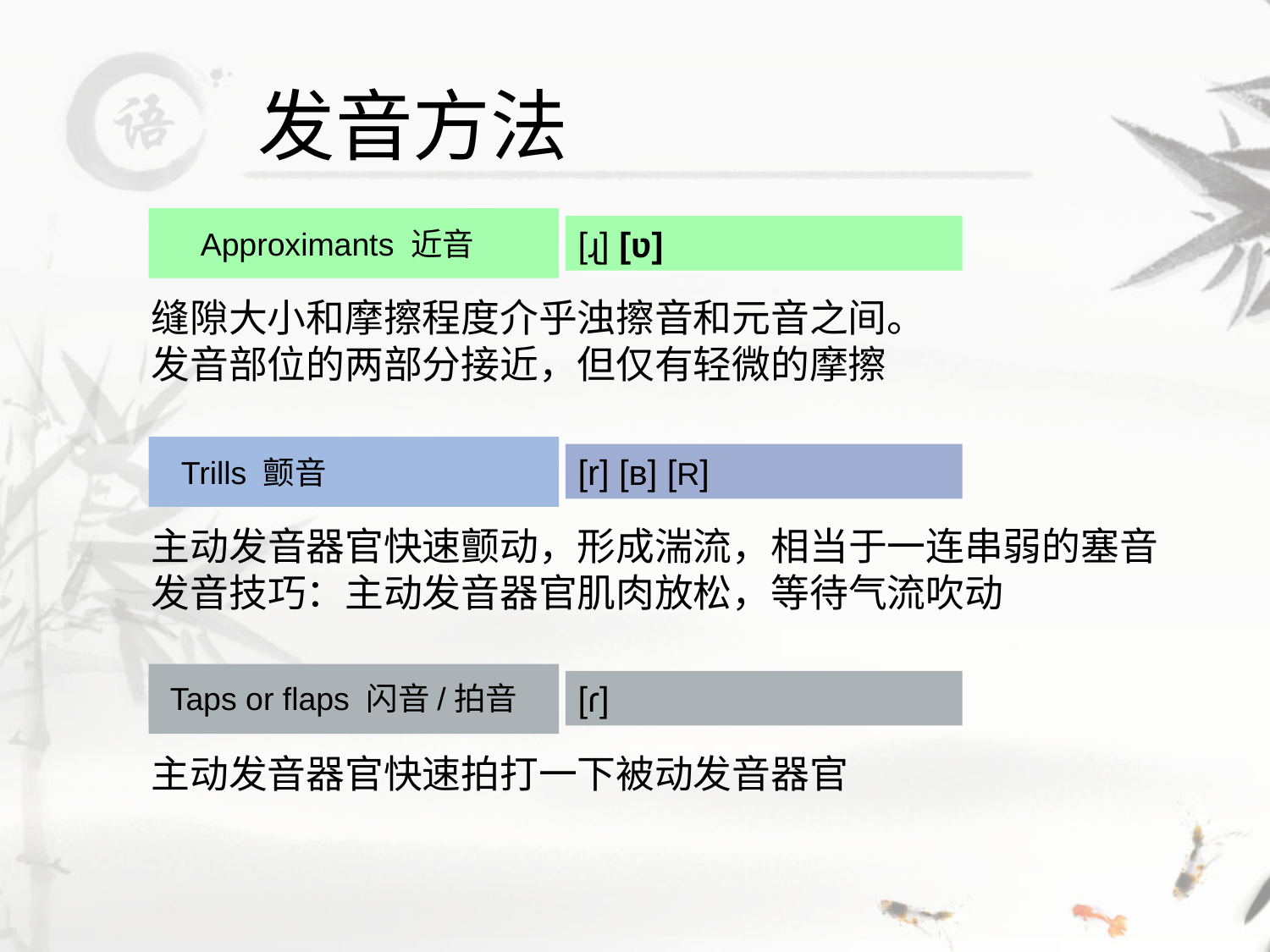

# 发音方法

[ɻ] [ʋ]
Approximants 近音
缝隙大小和摩擦程度介乎浊擦音和元音之间。
发音部位的两部分接近，但仅有轻微的摩擦

[r] [ʙ] [R]
Trills 颤音
主动发音器官快速颤动，形成湍流，相当于一连串弱的塞音
发音技巧：主动发音器官肌肉放松，等待气流吹动
[ɾ]

Taps or flaps 闪音/拍音
主动发音器官快速拍打一下被动发音器官